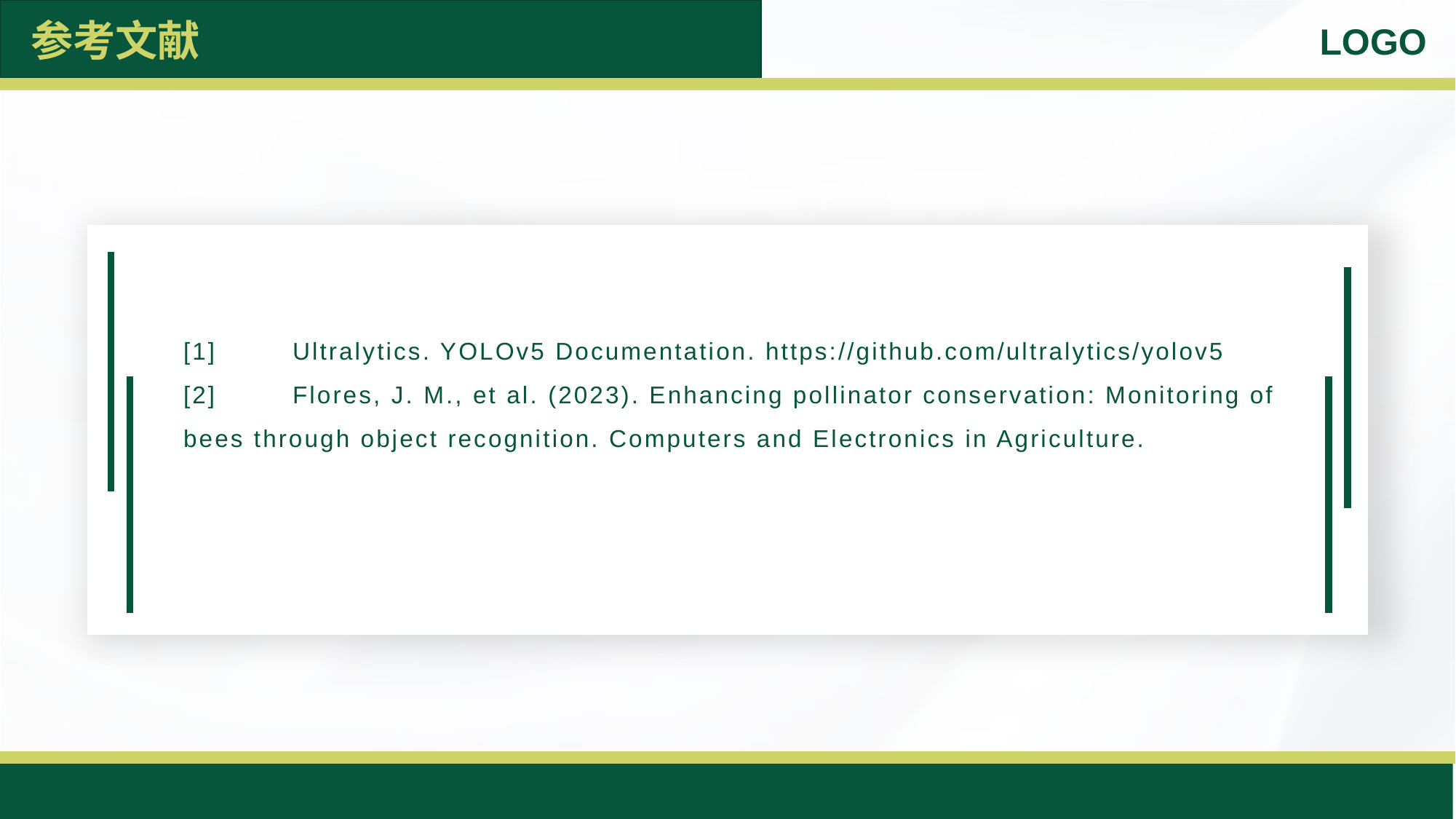

参考文献

[1]	Ultralytics. YOLOv5 Documentation. https://github.com/ultralytics/yolov5
[2]	Flores, J. M., et al. (2023). Enhancing pollinator conservation: Monitoring of bees through object recognition. Computers and Electronics in Agriculture.